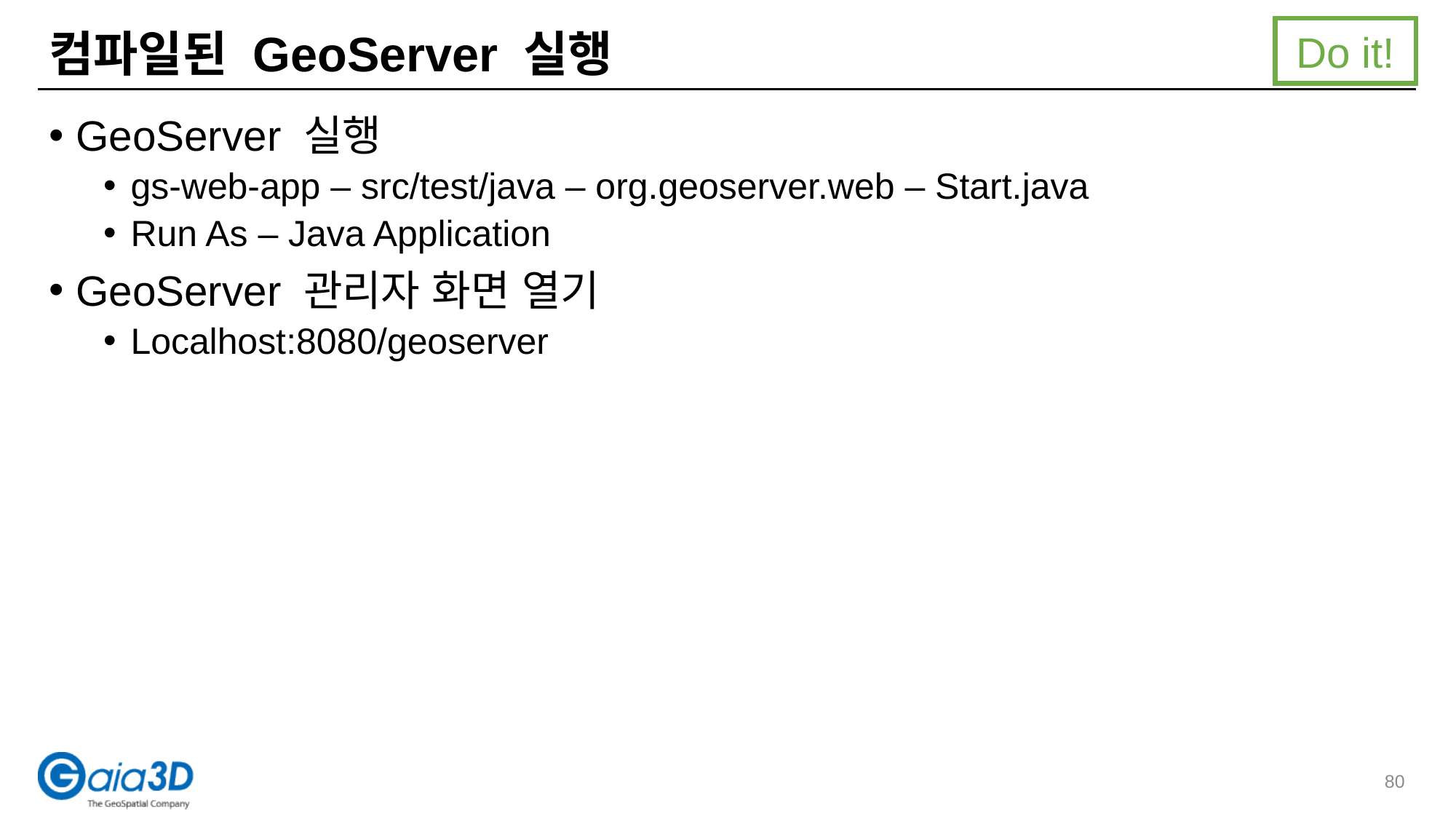

Do it!
# 컴파일된 GeoServer 실행
GeoServer 실행
gs-web-app – src/test/java – org.geoserver.web – Start.java
Run As – Java Application
GeoServer 관리자 화면 열기
Localhost:8080/geoserver
80